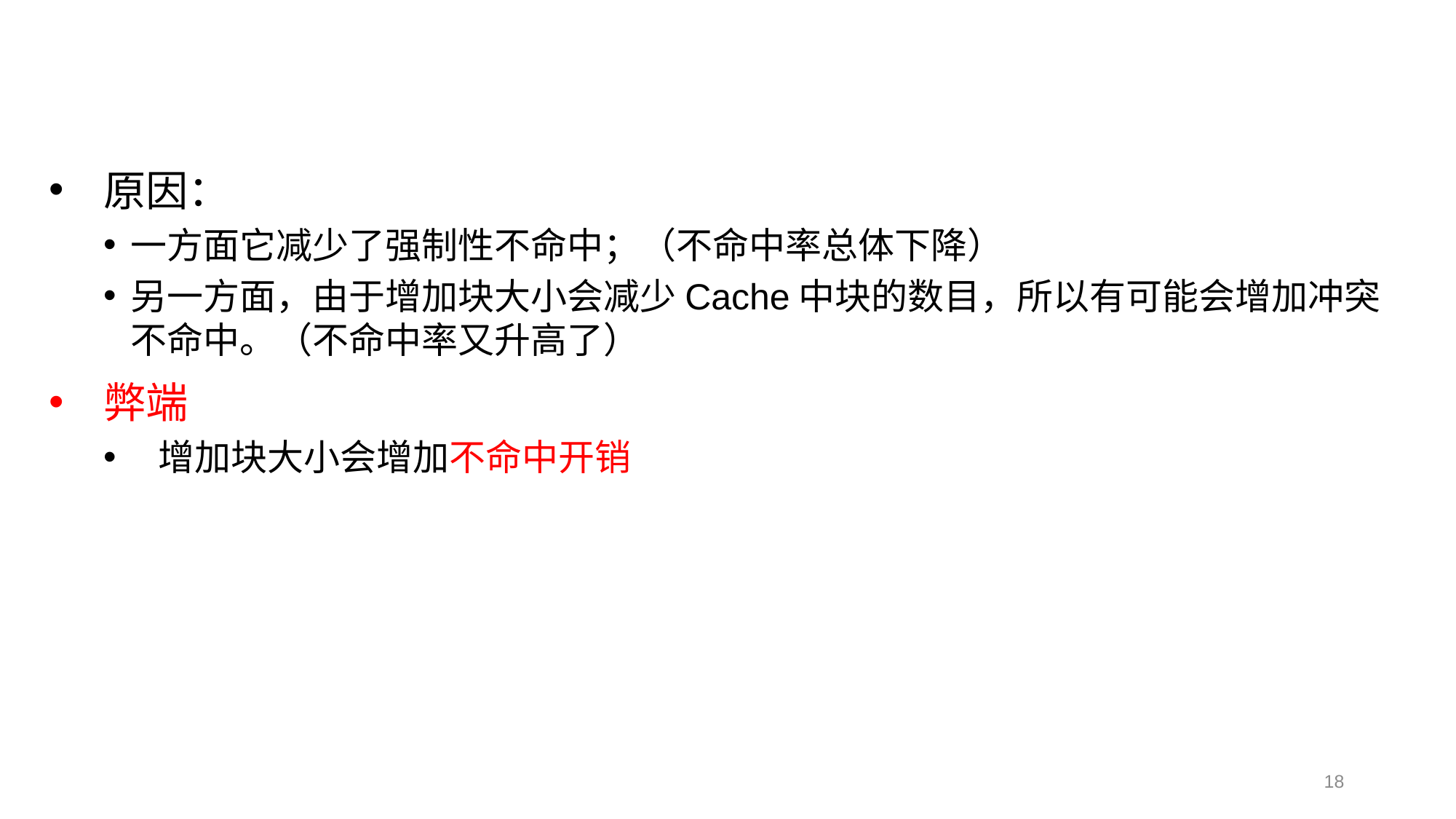

原因：
一方面它减少了强制性不命中；（不命中率总体下降）
另一方面，由于增加块大小会减少Cache中块的数目，所以有可能会增加冲突不命中。（不命中率又升高了）
弊端
增加块大小会增加不命中开销
18